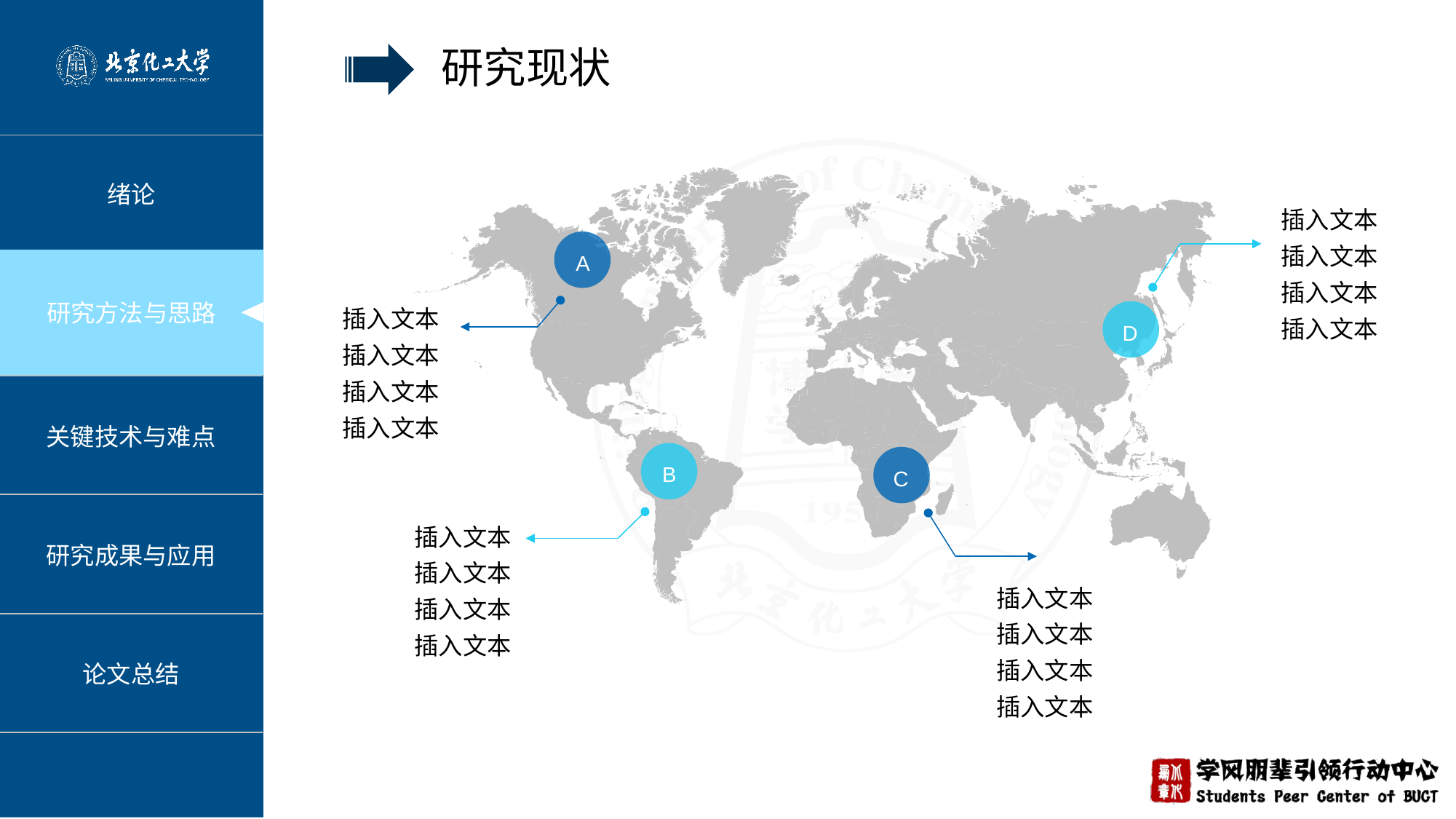

研究现状

插入文本
插入文本
插入文本
插入文本

A
插入文本
插入文本
插入文本
插入文本

D

B

C
插入文本
插入文本
插入文本
插入文本
插入文本
插入文本
插入文本
插入文本